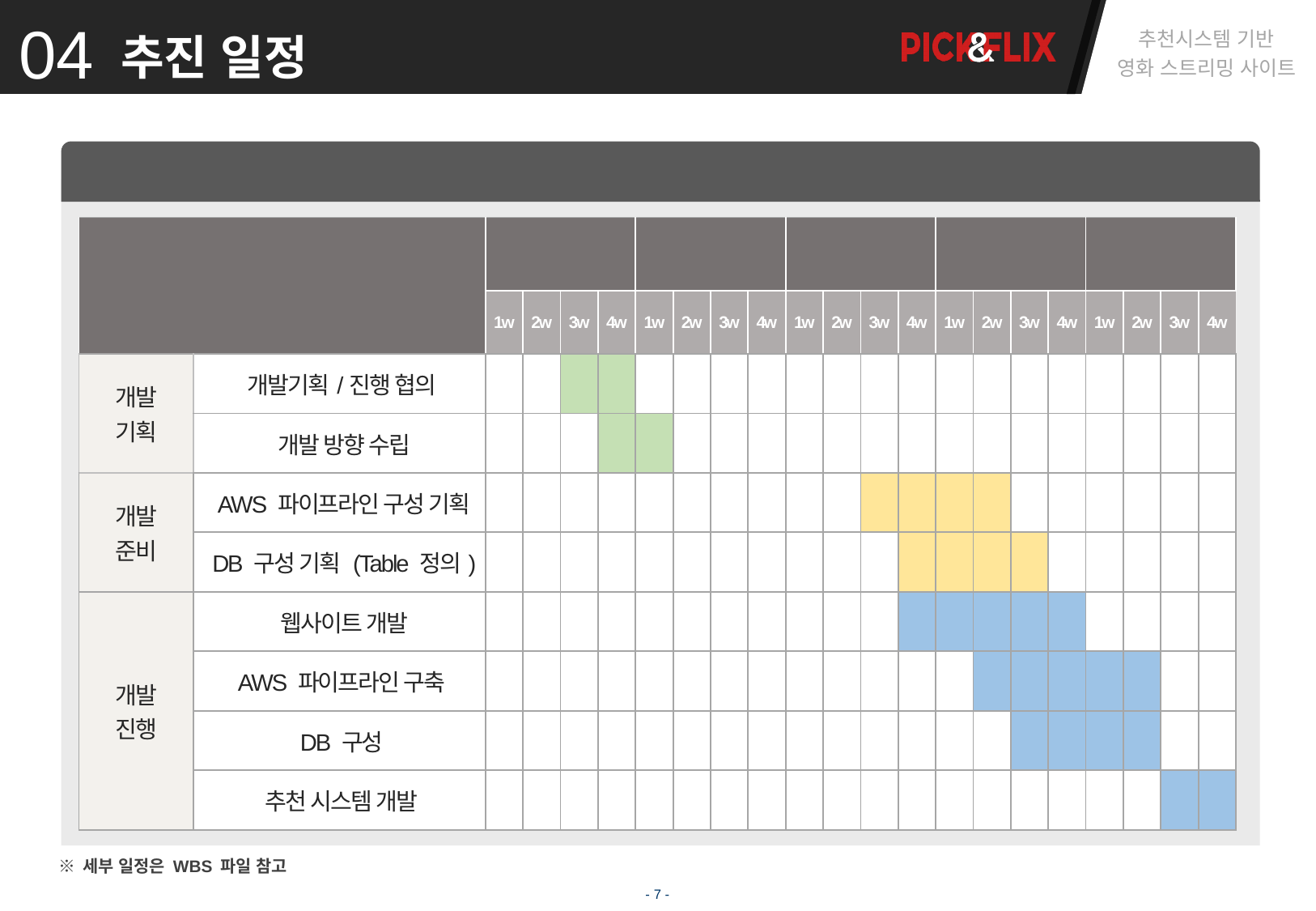

04
추진 일정

WBS

| 구분 |  | 8월 |  |  |  | 9월 |  |  |  | 10월 |  |  |  | 11월 |  |  |  | 12월 |  |  |  |
| --- | --- | --- | --- | --- | --- | --- | --- | --- | --- | --- | --- | --- | --- | --- | --- | --- | --- | --- | --- | --- | --- |
|  |  | 1w | 2w | 3w | 4w | 1w | 2w | 3w | 4w | 1w | 2w | 3w | 4w | 1w | 2w | 3w | 4w | 1w | 2w | 3w | 4w |
| 개발 기획 | 개발기획/진행 협의 |  |  |  |  |  |  |  |  |  |  |  |  |  |  |  |  |  |  |  |  |
|  | 개발 방향 수립 |  |  |  |  |  |  |  |  |  |  |  |  |  |  |  |  |  |  |  |  |
| 개발 준비 | AWS 파이프라인 구성 기획 |  |  |  |  |  |  |  |  |  |  |  |  |  |  |  |  |  |  |  |  |
|  | DB 구성 기획 (Table 정의) |  |  |  |  |  |  |  |  |  |  |  |  |  |  |  |  |  |  |  |  |
| 개발 진행 | 웹사이트 개발 |  |  |  |  |  |  |  |  |  |  |  |  |  |  |  |  |  |  |  |  |
|  | AWS 파이프라인 구축 |  |  |  |  |  |  |  |  |  |  |  |  |  |  |  |  |  |  |  |  |
|  | DB 구성 |  |  |  |  |  |  |  |  |  |  |  |  |  |  |  |  |  |  |  |  |
|  | 추천 시스템 개발 |  |  |  |  |  |  |  |  |  |  |  |  |  |  |  |  |  |  |  |  |
※ 세부 일정은 WBS 파일 참고